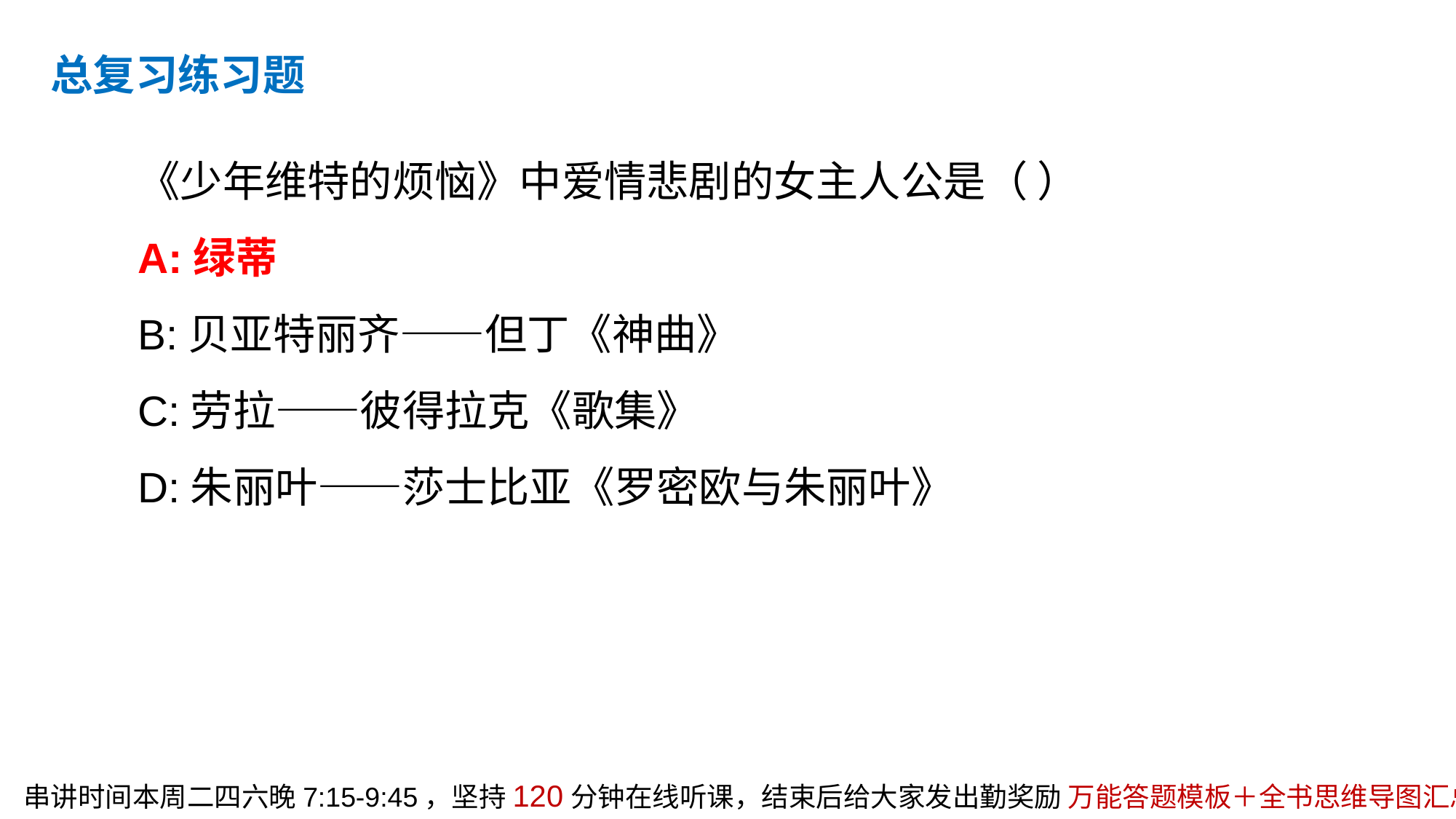

总复习练习题
《少年维特的烦恼》中爱情悲剧的女主人公是（ ）
A:绿蒂
B:贝亚特丽齐——但丁《神曲》
C:劳拉——彼得拉克《歌集》
D:朱丽叶——莎士比亚《罗密欧与朱丽叶》